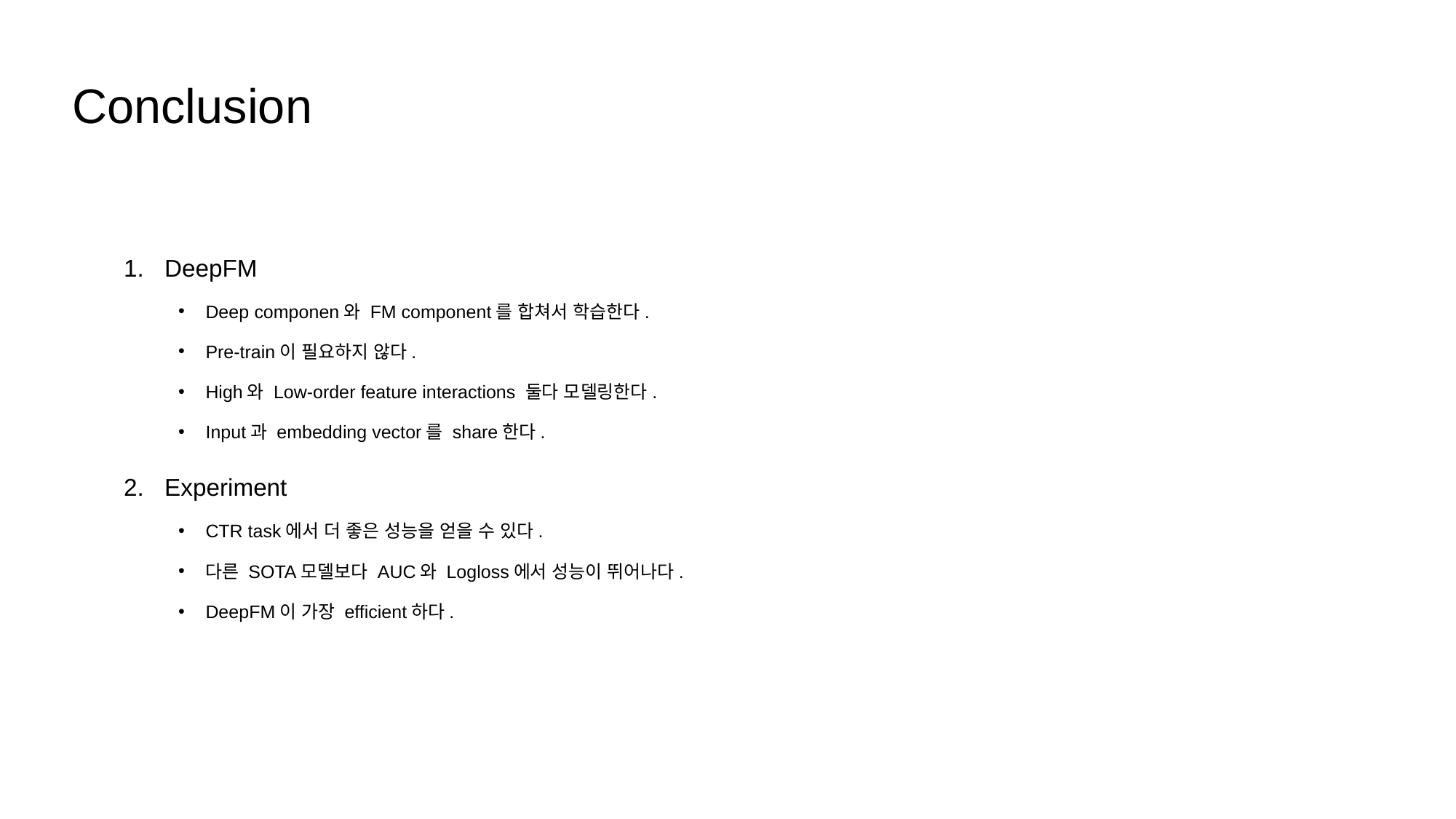

Conclusion
DeepFM
Deep componen와 FM component를 합쳐서 학습한다.
Pre-train이 필요하지 않다.
High와 Low-order feature interactions 둘다 모델링한다.
Input과 embedding vector를 share한다.
Experiment
CTR task에서 더 좋은 성능을 얻을 수 있다.
다른 SOTA모델보다 AUC와 Logloss에서 성능이 뛰어나다.
DeepFM이 가장 efficient하다.